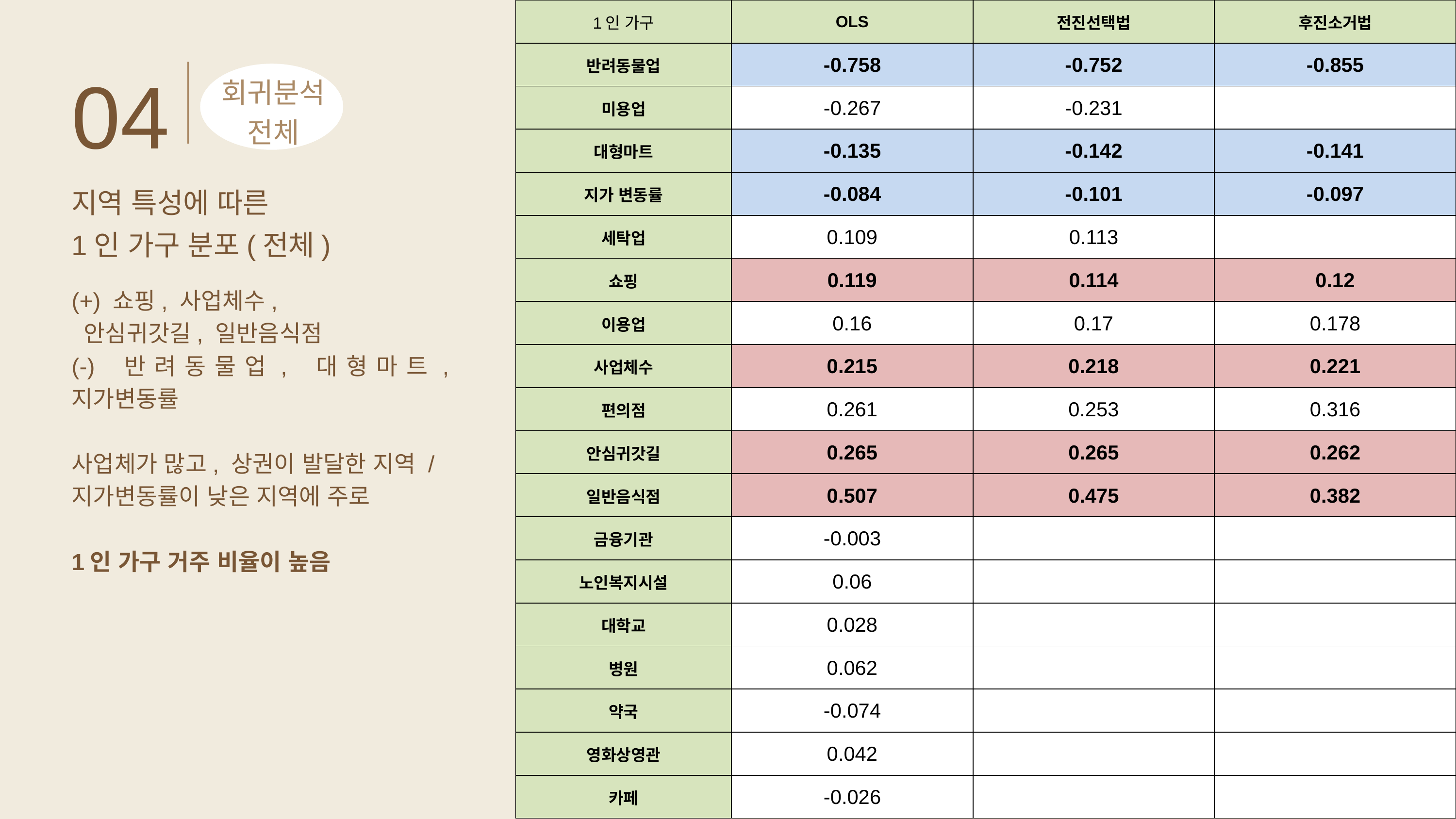

| 1인 가구 | OLS | 전진선택법 | 후진소거법 |
| --- | --- | --- | --- |
| 반려동물업 | -0.758 | -0.752 | -0.855 |
| 미용업 | -0.267 | -0.231 |  |
| 대형마트 | -0.135 | -0.142 | -0.141 |
| 지가 변동률 | -0.084 | -0.101 | -0.097 |
| 세탁업 | 0.109 | 0.113 |  |
| 쇼핑 | 0.119 | 0.114 | 0.12 |
| 이용업 | 0.16 | 0.17 | 0.178 |
| 사업체수 | 0.215 | 0.218 | 0.221 |
| 편의점 | 0.261 | 0.253 | 0.316 |
| 안심귀갓길 | 0.265 | 0.265 | 0.262 |
| 일반음식점 | 0.507 | 0.475 | 0.382 |
| 금융기관 | -0.003 |  |  |
| 노인복지시설 | 0.06 |  |  |
| 대학교 | 0.028 |  |  |
| 병원 | 0.062 |  |  |
| 약국 | -0.074 |  |  |
| 영화상영관 | 0.042 |  |  |
| 카페 | -0.026 |  |  |
04

회귀분석
전체
지역 특성에 따른
1인 가구 분포(전체)
(+) 쇼핑, 사업체수,
 안심귀갓길, 일반음식점
(-) 반려동물업, 대형마트, 지가변동률

사업체가 많고, 상권이 발달한 지역 /
지가변동률이 낮은 지역에 주로

1인 가구 거주 비율이 높음